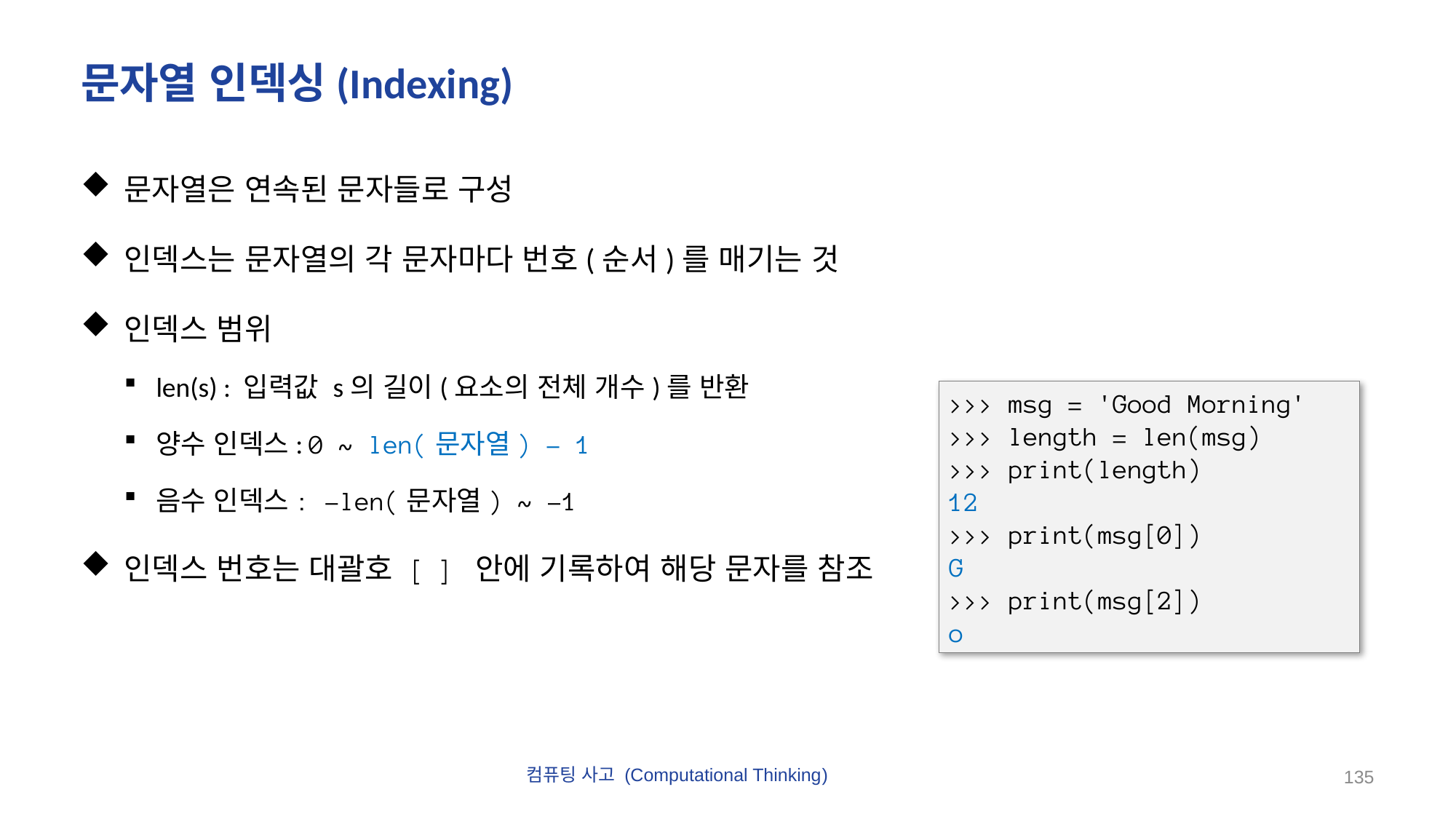

# 문자열 인덱싱(Indexing)
문자열은 연속된 문자들로 구성
인덱스는 문자열의 각 문자마다 번호(순서)를 매기는 것
인덱스 범위
len(s) : 입력값 s의 길이(요소의 전체 개수)를 반환
양수 인덱스: 0 ~ len(문자열) - 1
음수 인덱스: -len(문자열) ~ -1
인덱스 번호는 대괄호 [ ] 안에 기록하여 해당 문자를 참조
>>> msg = 'Good Morning'
>>> length = len(msg)
>>> print(length)
12
>>> print(msg[0])
G
>>> print(msg[2])
o